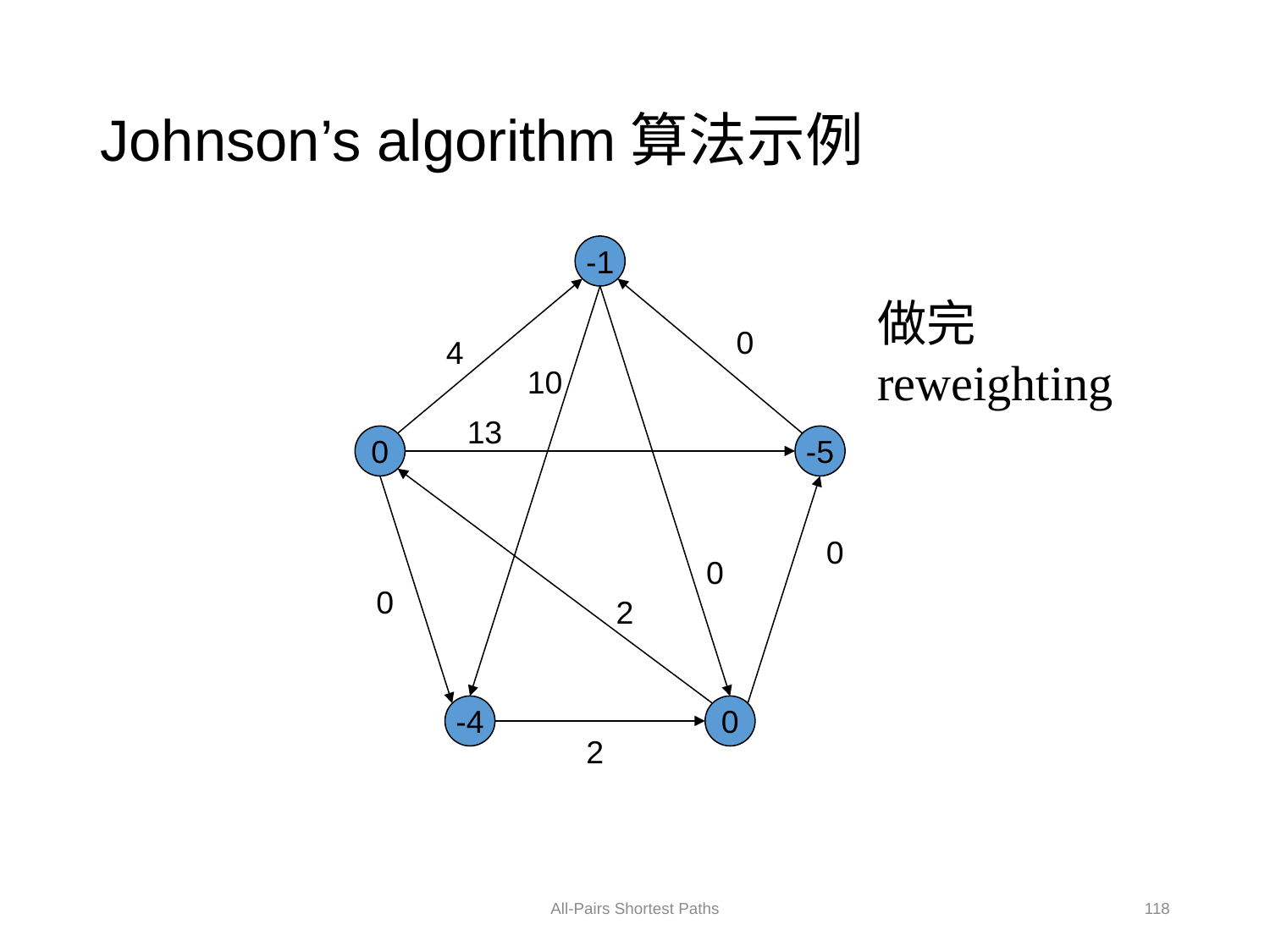

# Johnson’s algorithm算法示例
-1
做完reweighting
0
4
10
13
0
-5
0
0
0
2
-4
0
2
All-Pairs Shortest Paths
118